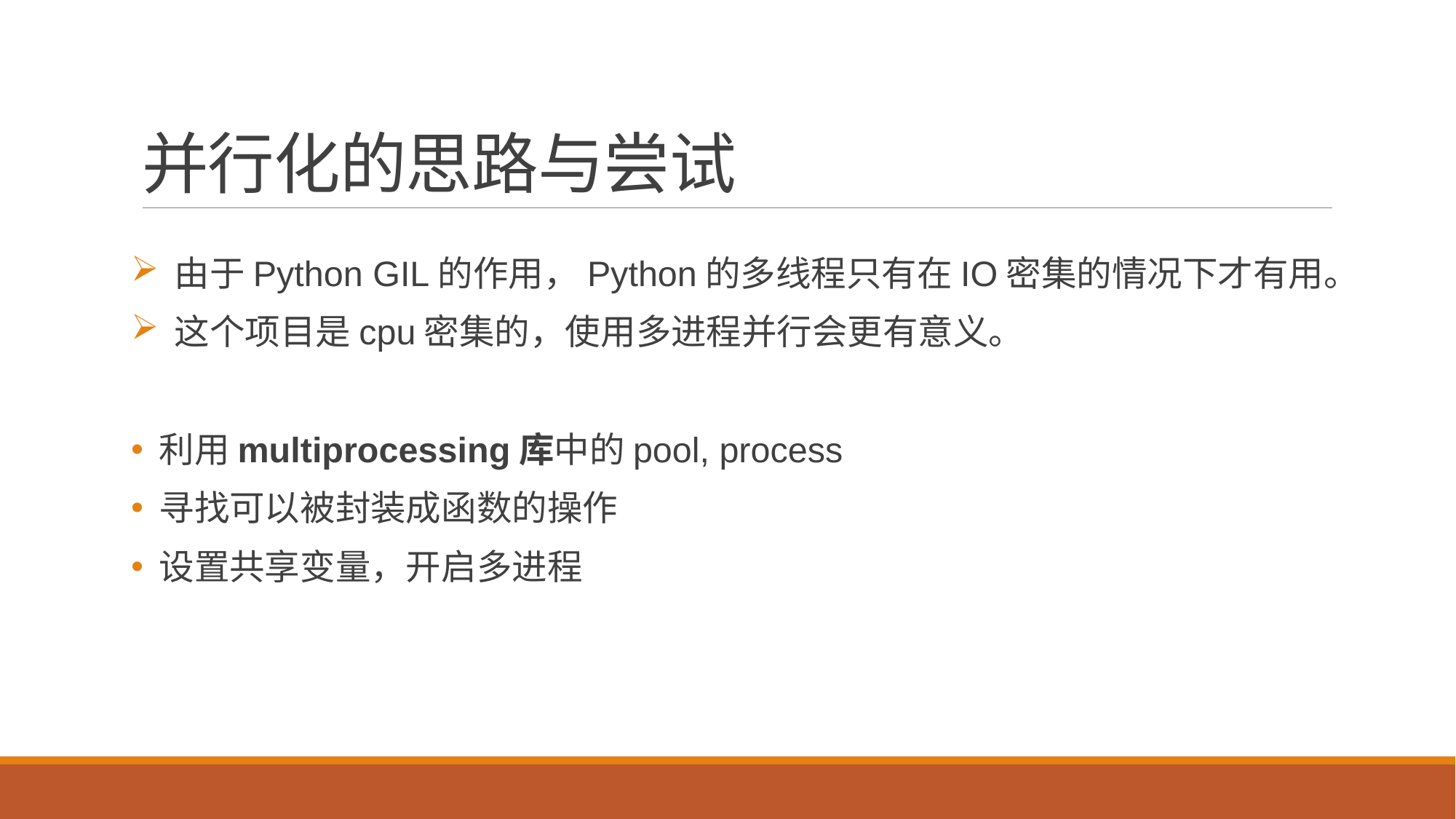

# 并行化的思路与尝试
 由于Python GIL的作用，Python的多线程只有在IO密集的情况下才有用。
 这个项目是cpu密集的，使用多进程并行会更有意义。

 利用multiprocessing库中的pool, process
 寻找可以被封装成函数的操作
 设置共享变量，开启多进程